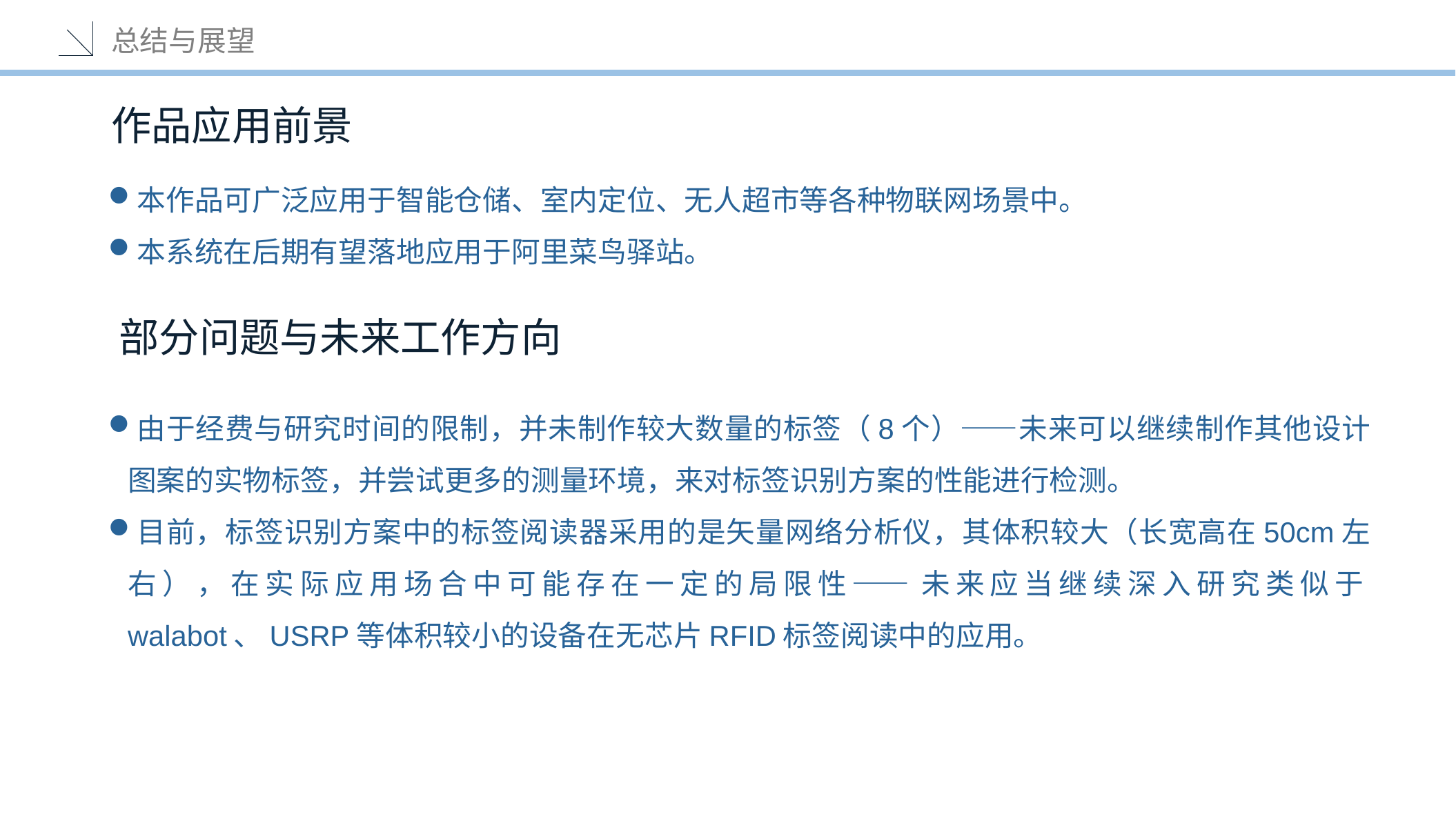

总结与展望
作品应用前景
本作品可广泛应用于智能仓储、室内定位、无人超市等各种物联网场景中。
本系统在后期有望落地应用于阿里菜鸟驿站。
部分问题与未来工作方向
由于经费与研究时间的限制，并未制作较大数量的标签（8个）——未来可以继续制作其他设计图案的实物标签，并尝试更多的测量环境，来对标签识别方案的性能进行检测。
目前，标签识别方案中的标签阅读器采用的是矢量网络分析仪，其体积较大（长宽高在50cm左右），在实际应用场合中可能存在一定的局限性——未来应当继续深入研究类似于walabot、USRP等体积较小的设备在无芯片RFID标签阅读中的应用。